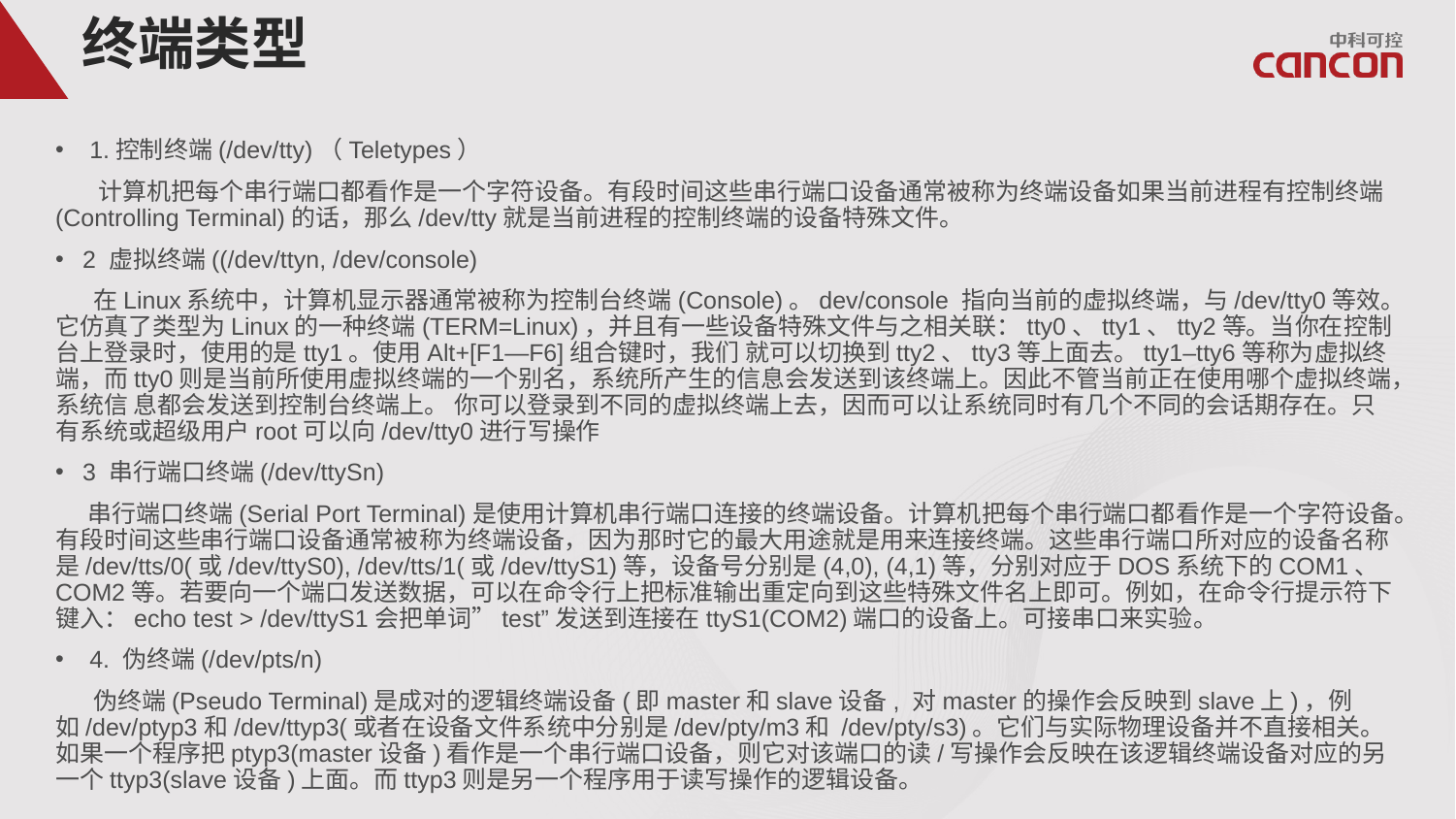

# 终端类型
 1.控制终端(/dev/tty)（Teletypes）
       计算机把每个串行端口都看作是一个字符设备。有段时间这些串行端口设备通常被称为终端设备如果当前进程有控制终端(Controlling Terminal)的话，那么/dev/tty就是当前进程的控制终端的设备特殊文件。
2 虚拟终端((/dev/ttyn, /dev/console)
      在Linux系统中，计算机显示器通常被称为控制台终端(Console)。dev/console 指向当前的虚拟终端，与/dev/tty0等效。它仿真了类型为Linux的一种终端(TERM=Linux)，并且有一些设备特殊文件与之相关联：tty0、tty1、tty2等。当你在控制台上登录时，使用的是tty1。使用Alt+[F1—F6]组合键时，我们 就可以切换到tty2、tty3等上面去。tty1–tty6等称为虚拟终端，而tty0则是当前所使用虚拟终端的一个别名，系统所产生的信息会发送到该终端上。因此不管当前正在使用哪个虚拟终端，系统信 息都会发送到控制台终端上。 你可以登录到不同的虚拟终端上去，因而可以让系统同时有几个不同的会话期存在。只有系统或超级用户root可以向/dev/tty0进行写操作
3 串行端口终端(/dev/ttySn)
     串行端口终端(Serial Port Terminal)是使用计算机串行端口连接的终端设备。计算机把每个串行端口都看作是一个字符设备。有段时间这些串行端口设备通常被称为终端设备，因为那时它的最大用途就是用来连接终端。这些串行端口所对应的设备名称是/dev/tts/0(或/dev/ttyS0), /dev/tts/1(或/dev/ttyS1)等，设备号分别是(4,0), (4,1)等，分别对应于DOS系统下的COM1、COM2等。若要向一个端口发送数据，可以在命令行上把标准输出重定向到这些特殊文件名上即可。例如，在命令行提示符下键入：echo test > /dev/ttyS1会把单词”test”发送到连接在ttyS1(COM2)端口的设备上。可接串口来实验。
 4. 伪终端(/dev/pts/n)
      伪终端(Pseudo Terminal)是成对的逻辑终端设备(即master和slave设备, 对master的操作会反映到slave上)，例如/dev/ptyp3和/dev/ttyp3(或者在设备文件系统中分别是/dev/pty/m3和 /dev/pty/s3)。它们与实际物理设备并不直接相关。如果一个程序把ptyp3(master设备)看作是一个串行端口设备，则它对该端口的读/写操作会反映在该逻辑终端设备对应的另一个ttyp3(slave设备)上面。而ttyp3则是另一个程序用于读写操作的逻辑设备。